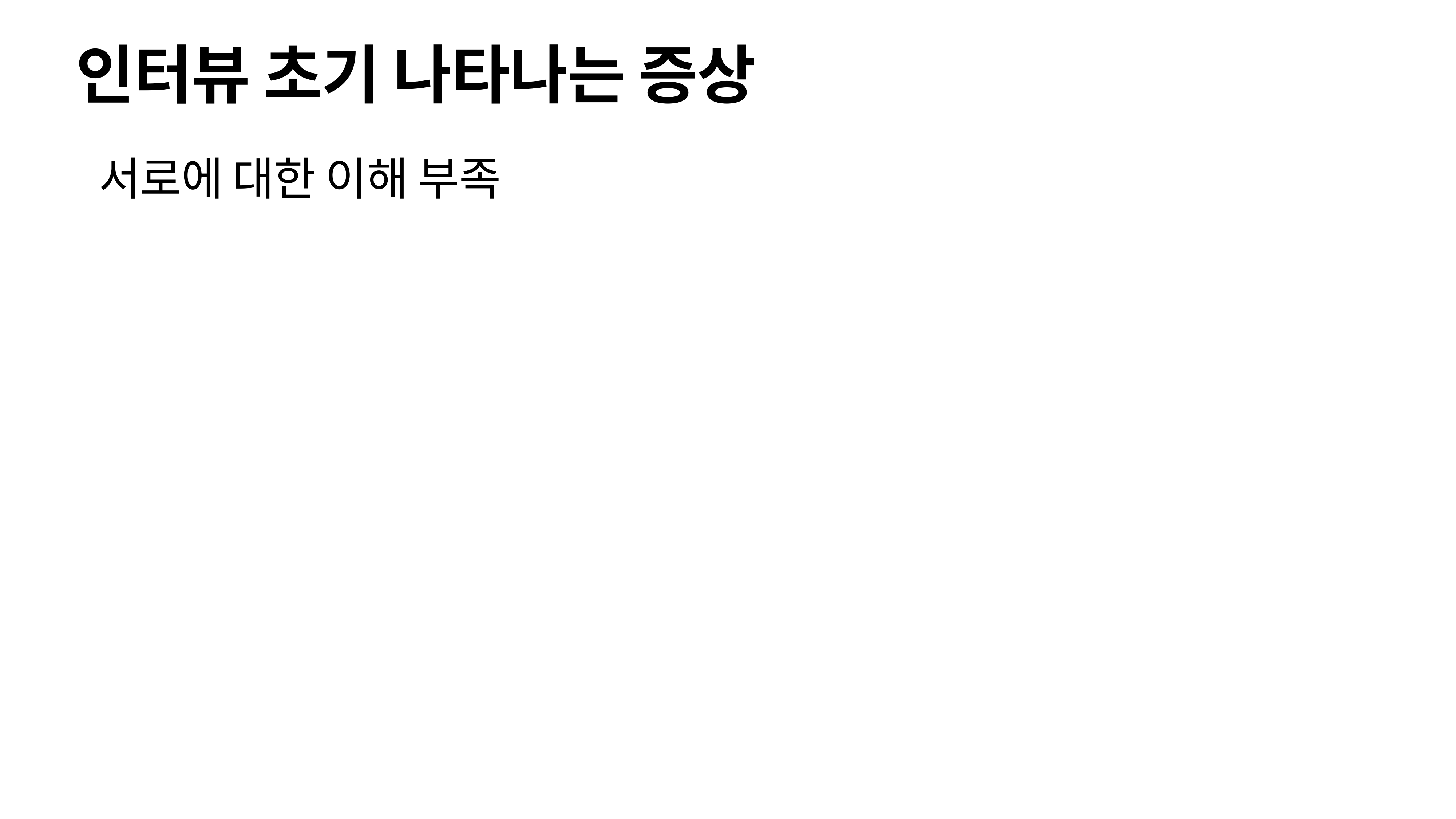

# 인터뷰 초기 나타나는 증상
서로에 대한 이해 부족